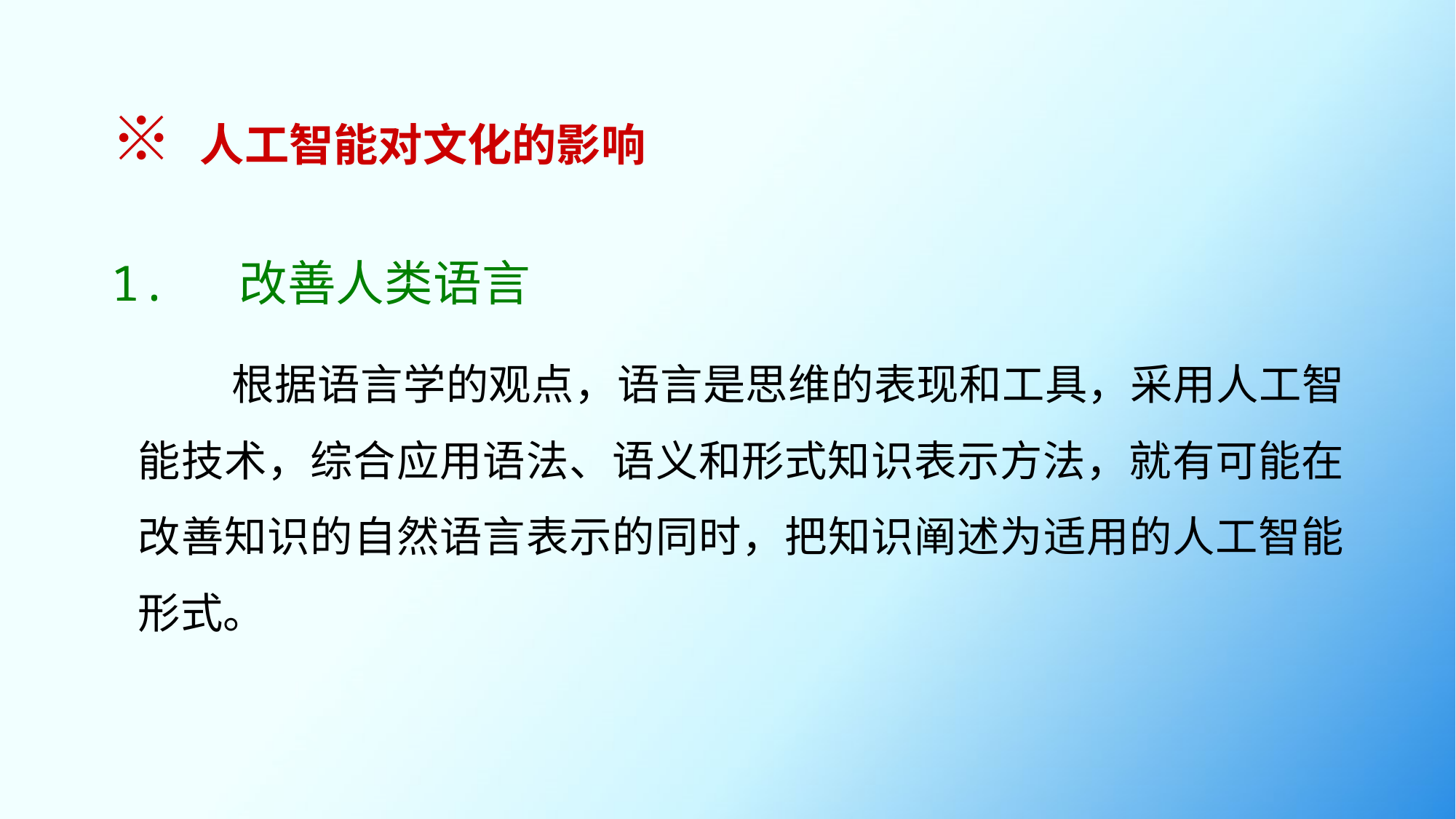

# ※ 人工智能对文化的影响
1.  改善人类语言
             根据语言学的观点，语言是思维的表现和工具，采用人工智能技术，综合应用语法、语义和形式知识表示方法，就有可能在改善知识的自然语言表示的同时，把知识阐述为适用的人工智能形式。